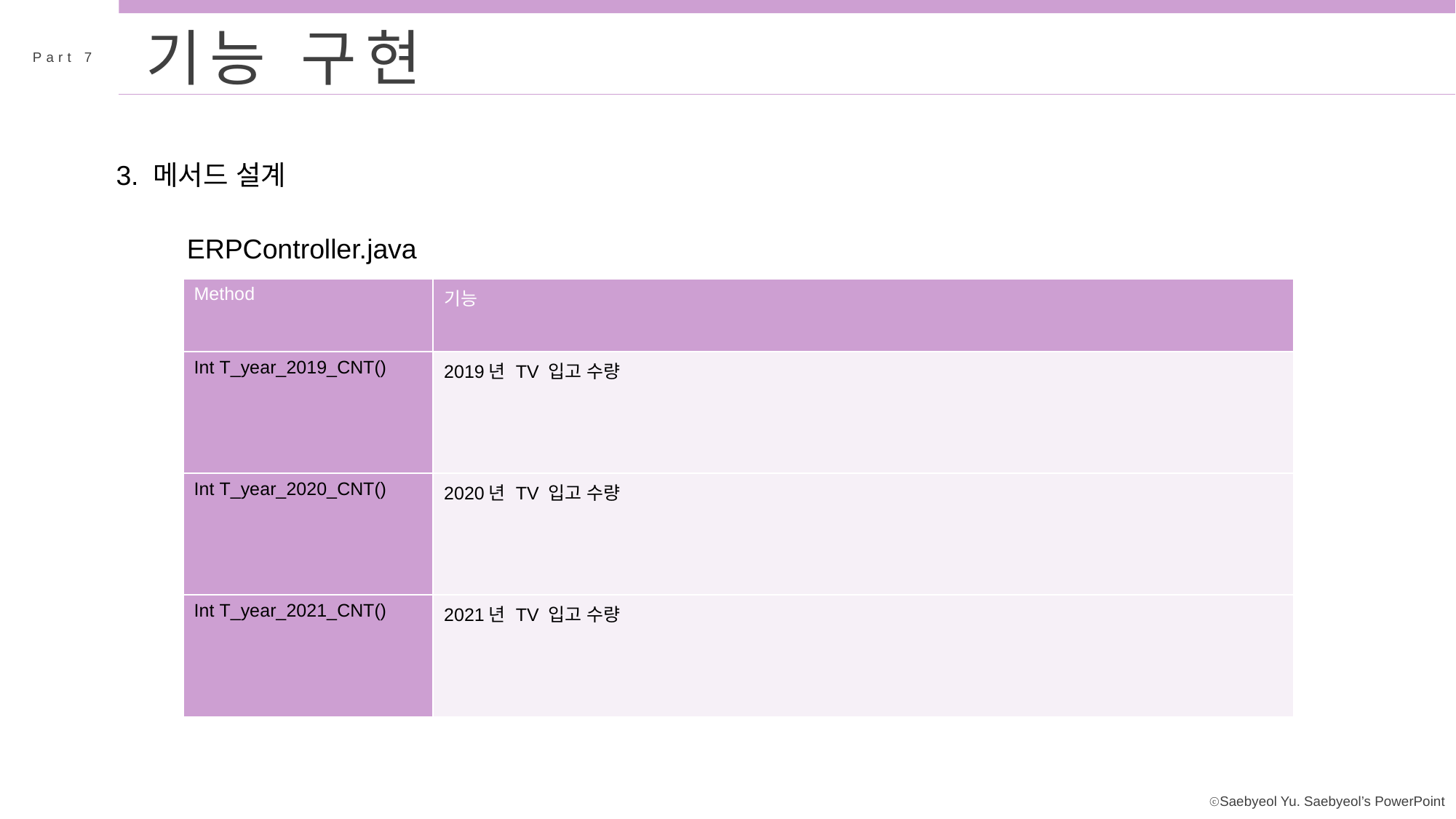

기능 구현
Part 7
3. 메서드 설계
ERPController.java
| Method | 기능 |
| --- | --- |
| Int T\_year\_2019\_CNT() | 2019년 TV 입고 수량 |
| Int T\_year\_2020\_CNT() | 2020년 TV 입고 수량 |
| Int T\_year\_2021\_CNT() | 2021년 TV 입고 수량 |